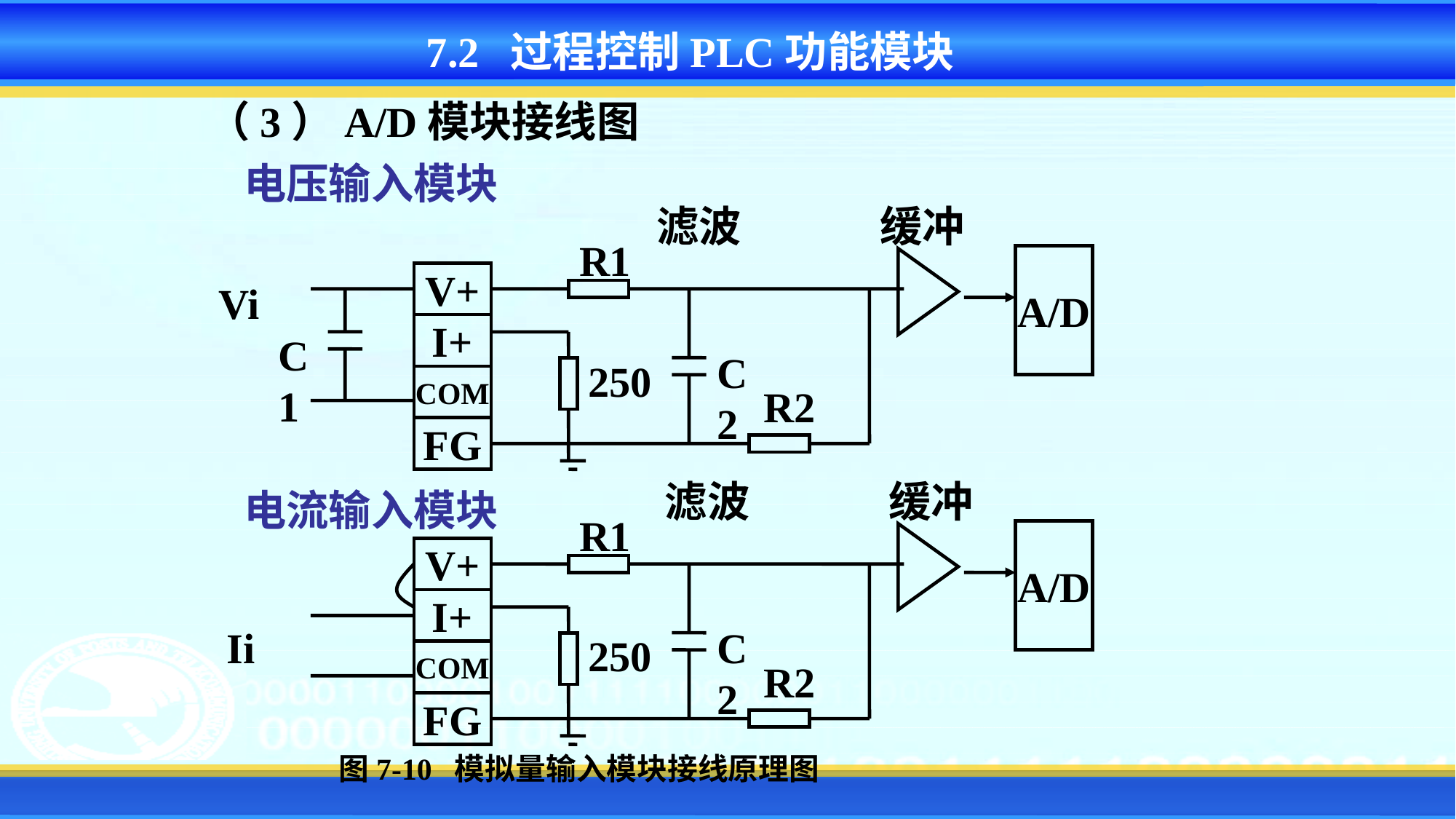

7.2  过程控制PLC功能模块
（3）A/D模块接线图
电压输入模块
滤波
缓冲
R1
A/D

V+
I+
COM
FG
Vi

C1

C2

250

  R2

滤波
缓冲
电流输入模块
R1
A/D

V+
I+
COM
FG

Ii

C2
250

  R2

图7-10  模拟量输入模块接线原理图